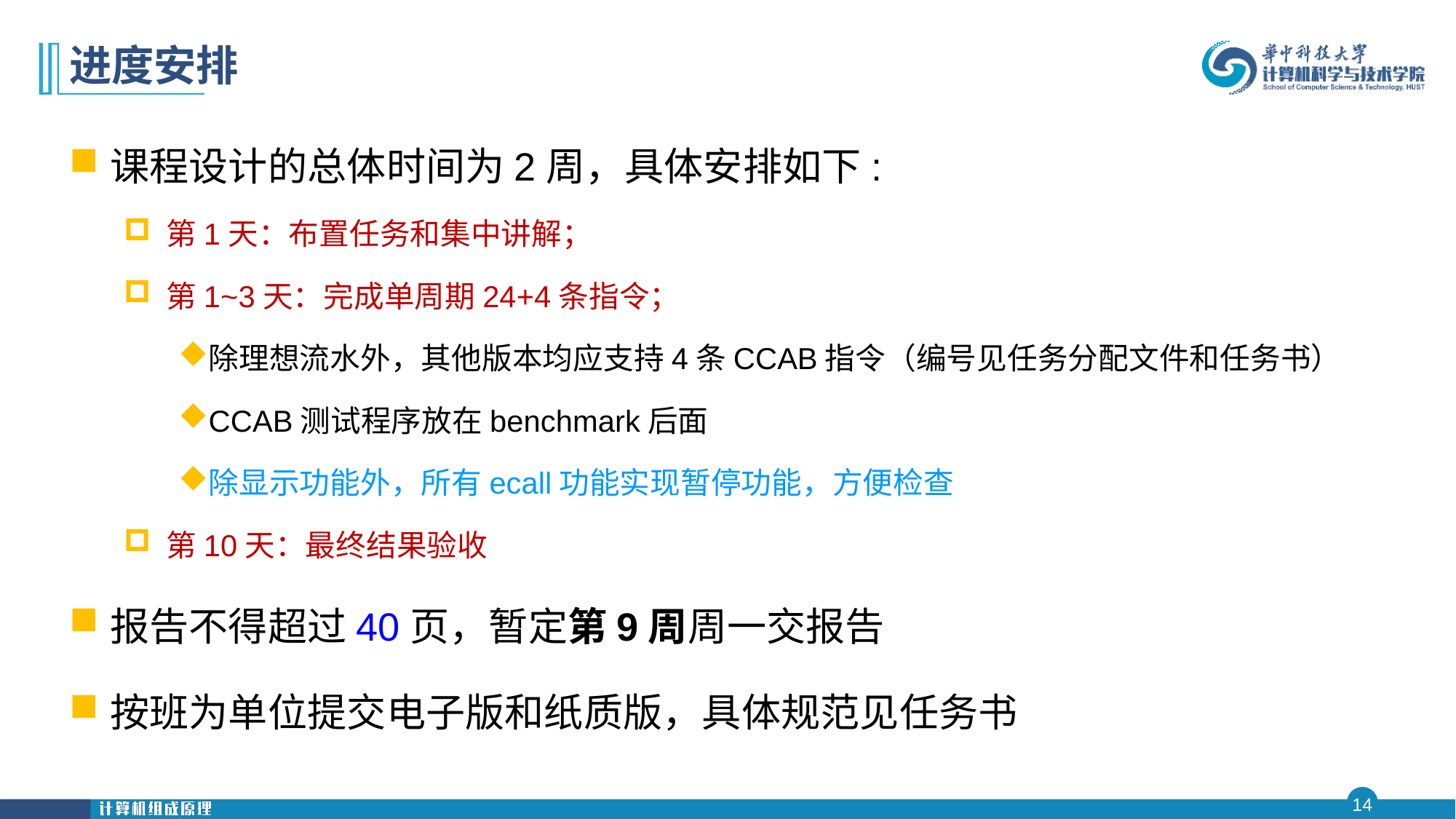

# 进度安排
课程设计的总体时间为2周，具体安排如下:
第1天：布置任务和集中讲解；
第1~3天：完成单周期24+4条指令；
除理想流水外，其他版本均应支持4条CCAB指令（编号见任务分配文件和任务书）
CCAB测试程序放在benchmark后面
除显示功能外，所有ecall功能实现暂停功能，方便检查
第10天：最终结果验收
报告不得超过40页，暂定第9周周一交报告
按班为单位提交电子版和纸质版，具体规范见任务书